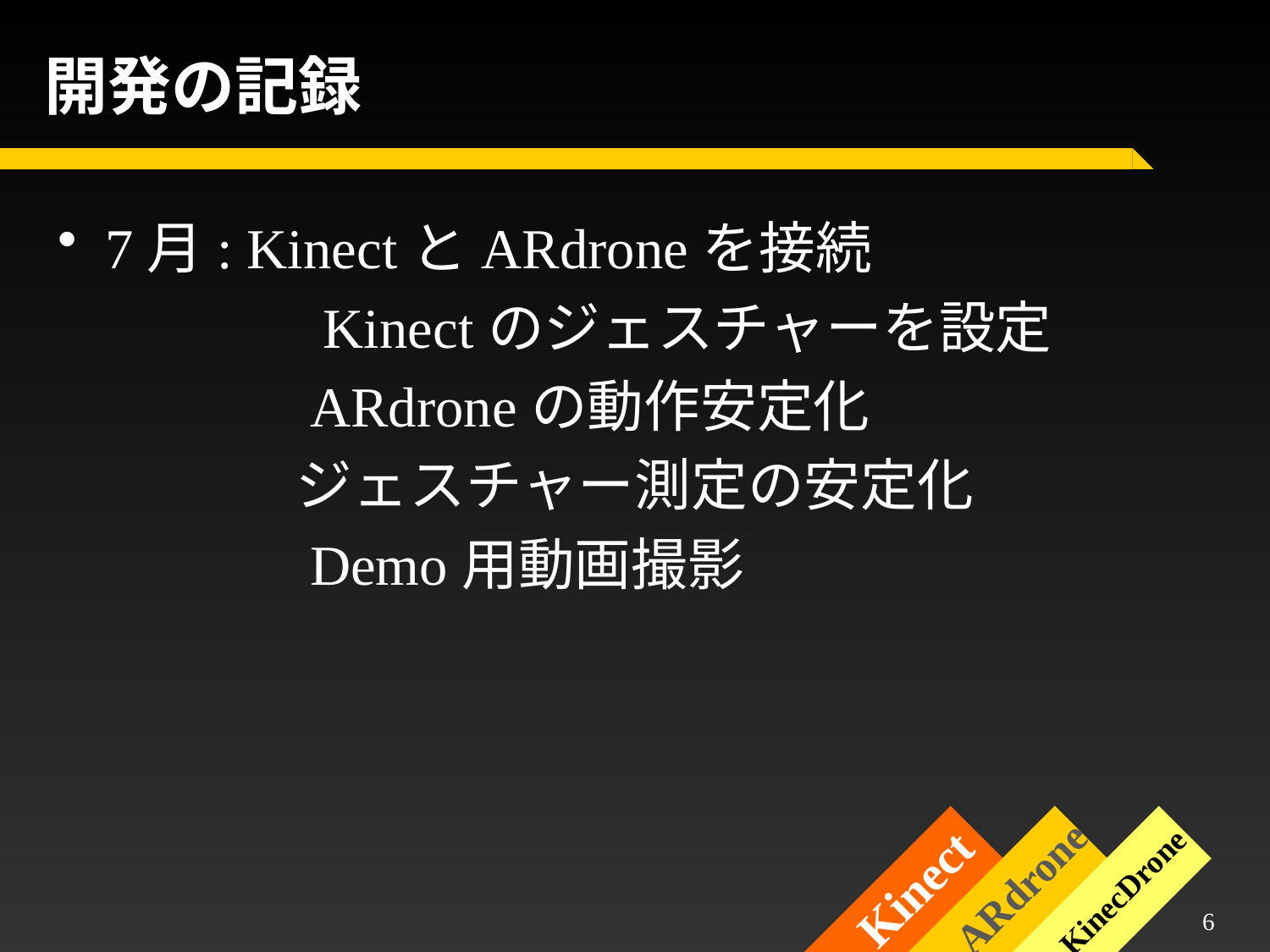

# 開発の記録
7月: KinectとARdroneを接続
 　　　　Kinectのジェスチャーを設定
　　　　 ARdroneの動作安定化
　　　　 ジェスチャー測定の安定化
　　　　 Demo用動画撮影
ARdrone
Kinect
KinecDrone
6